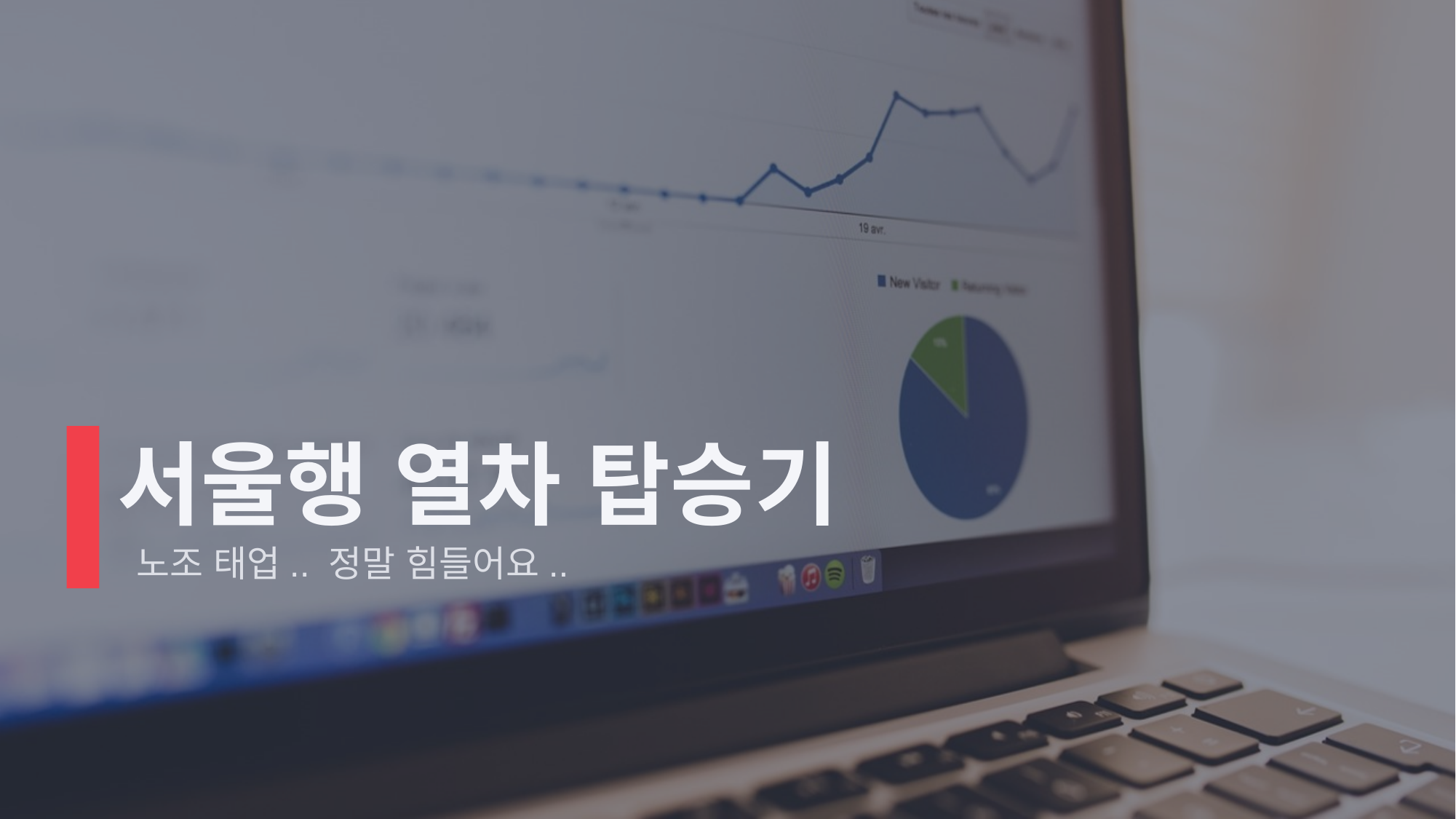

# 서울행 열차 탑승기
 노조 태업.. 정말 힘들어요..